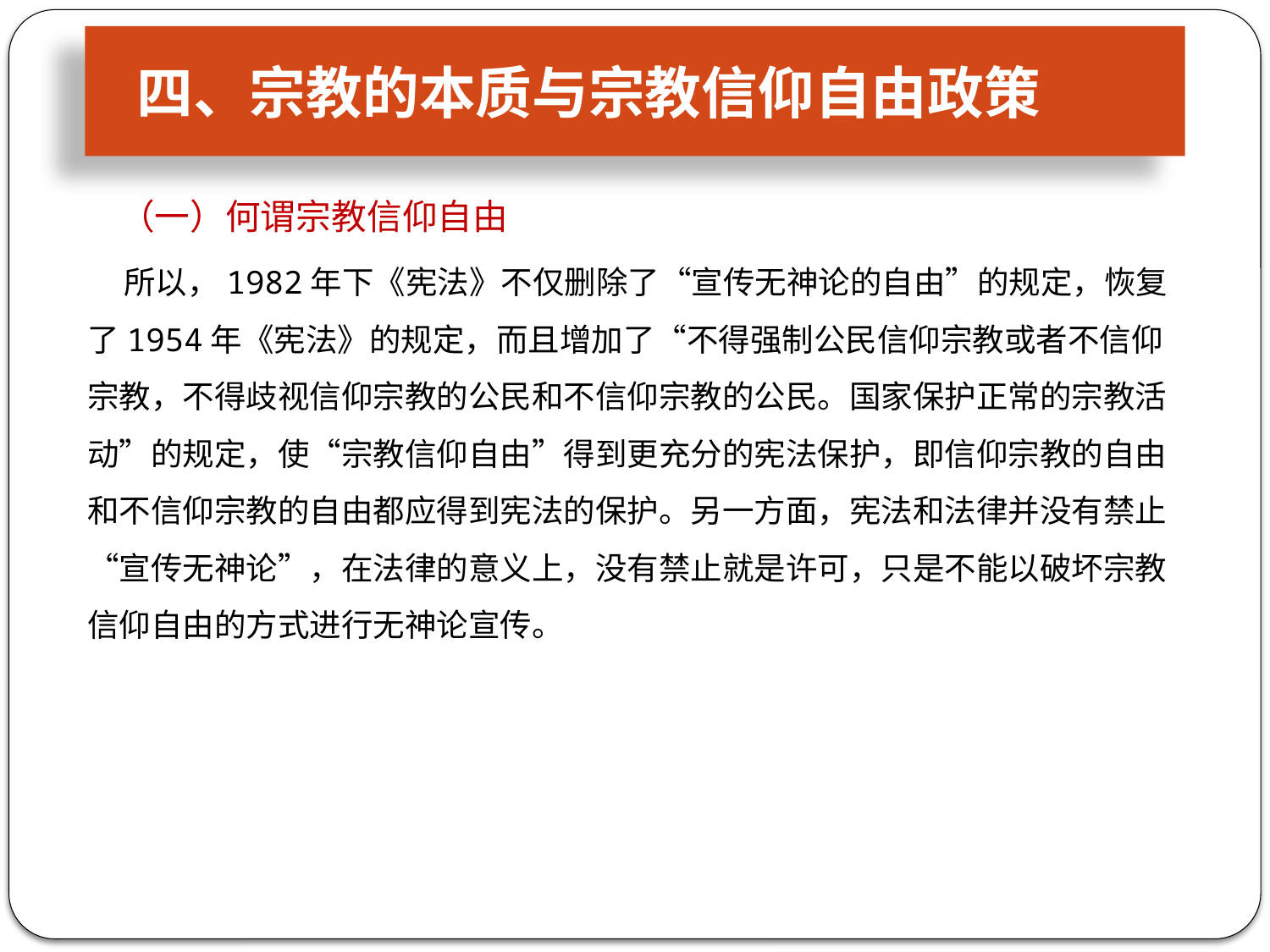

四、宗教的本质与宗教信仰自由政策
   （一）何谓宗教信仰自由
    所以，1982年下《宪法》不仅删除了“宣传无神论的自由”的规定，恢复了1954年《宪法》的规定，而且增加了“不得强制公民信仰宗教或者不信仰宗教，不得歧视信仰宗教的公民和不信仰宗教的公民。国家保护正常的宗教活动”的规定，使“宗教信仰自由”得到更充分的宪法保护，即信仰宗教的自由和不信仰宗教的自由都应得到宪法的保护。另一方面，宪法和法律并没有禁止“宣传无神论”，在法律的意义上，没有禁止就是许可，只是不能以破坏宗教信仰自由的方式进行无神论宣传。